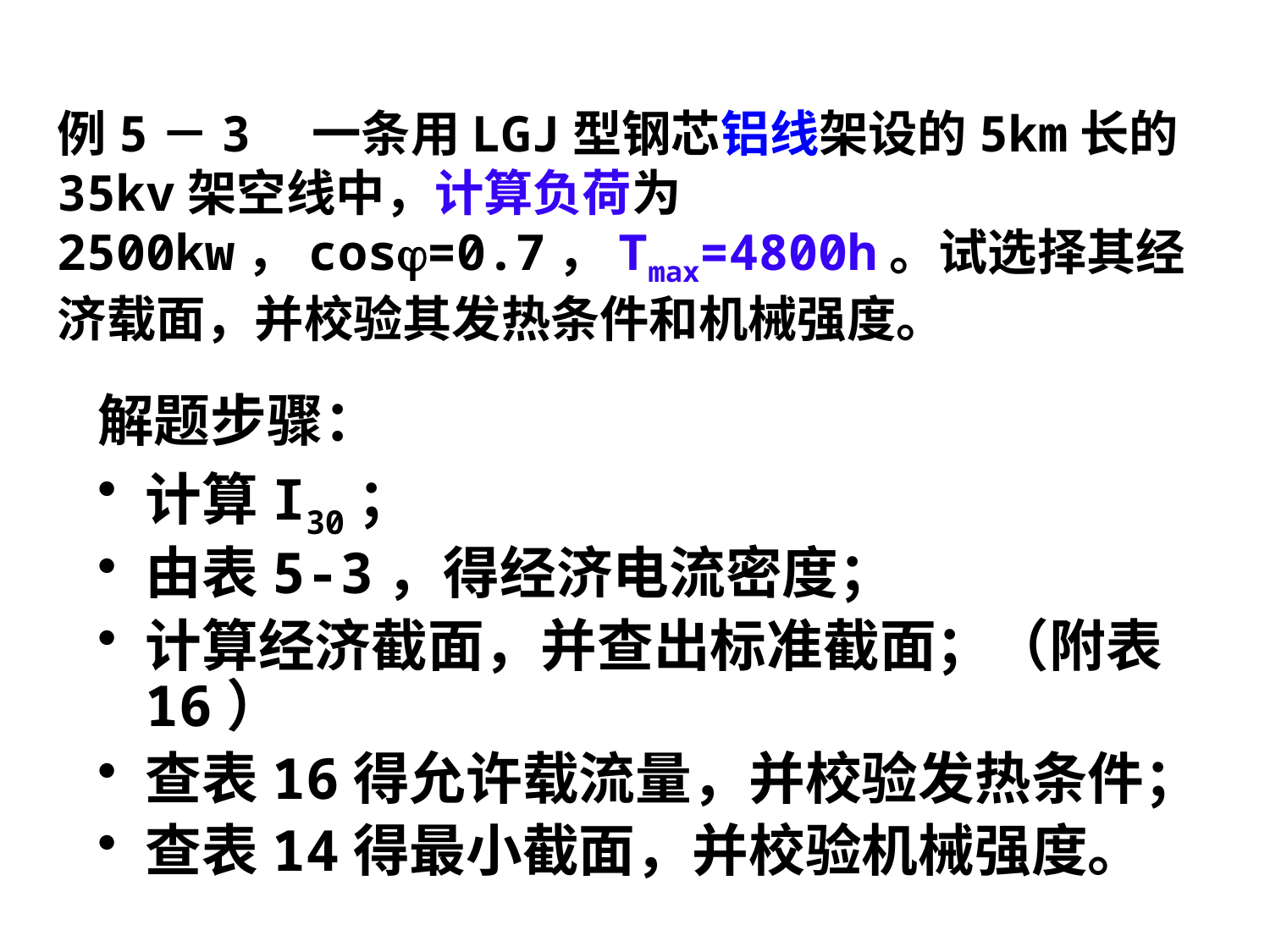

例5－3　一条用LGJ型钢芯铝线架设的5km长的35kv架空线中，计算负荷为2500kw，cosϕ=0.7，Tmax=4800h。试选择其经济载面，并校验其发热条件和机械强度。
解题步骤：
计算I30；
由表5-3，得经济电流密度；
计算经济截面，并查出标准截面；（附表16）
查表16得允许载流量，并校验发热条件；
查表14得最小截面，并校验机械强度。